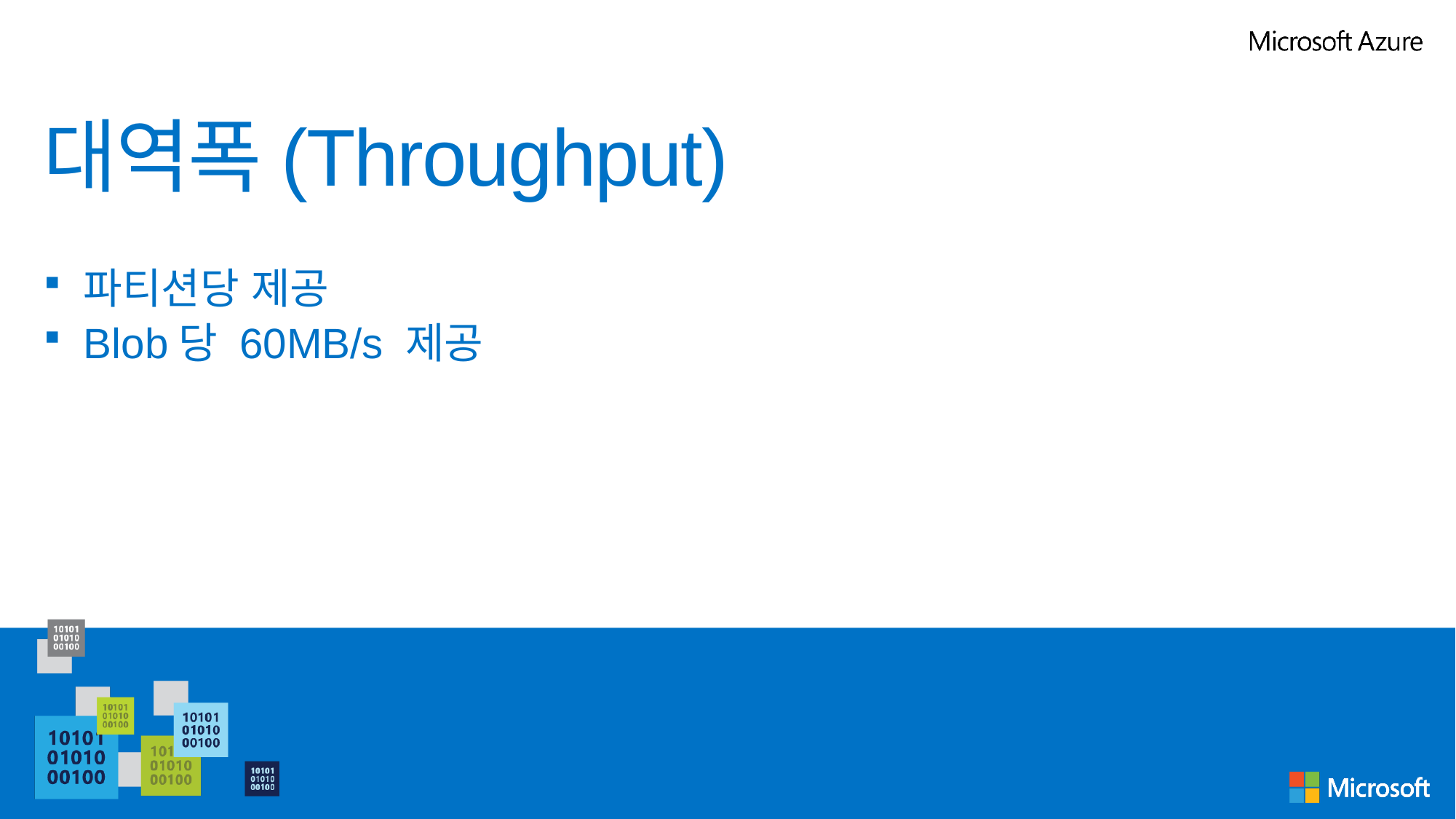

# 대역폭(Throughput)
파티션당 제공
Blob당 60MB/s 제공